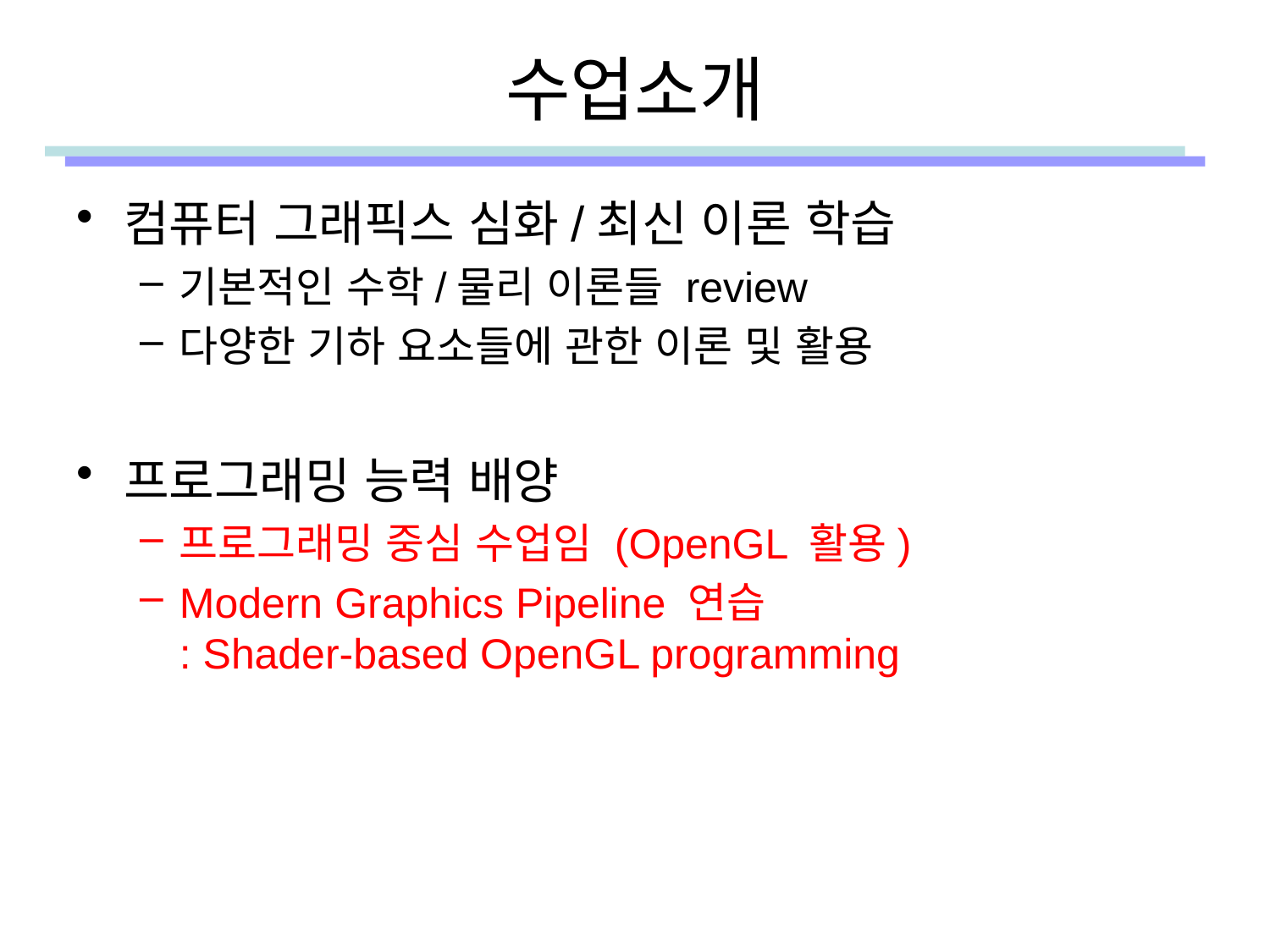

# 수업소개
컴퓨터 그래픽스 심화/최신 이론 학습
기본적인 수학/물리 이론들 review
다양한 기하 요소들에 관한 이론 및 활용

프로그래밍 능력 배양
프로그래밍 중심 수업임 (OpenGL 활용)
Modern Graphics Pipeline 연습
: Shader-based OpenGL programming